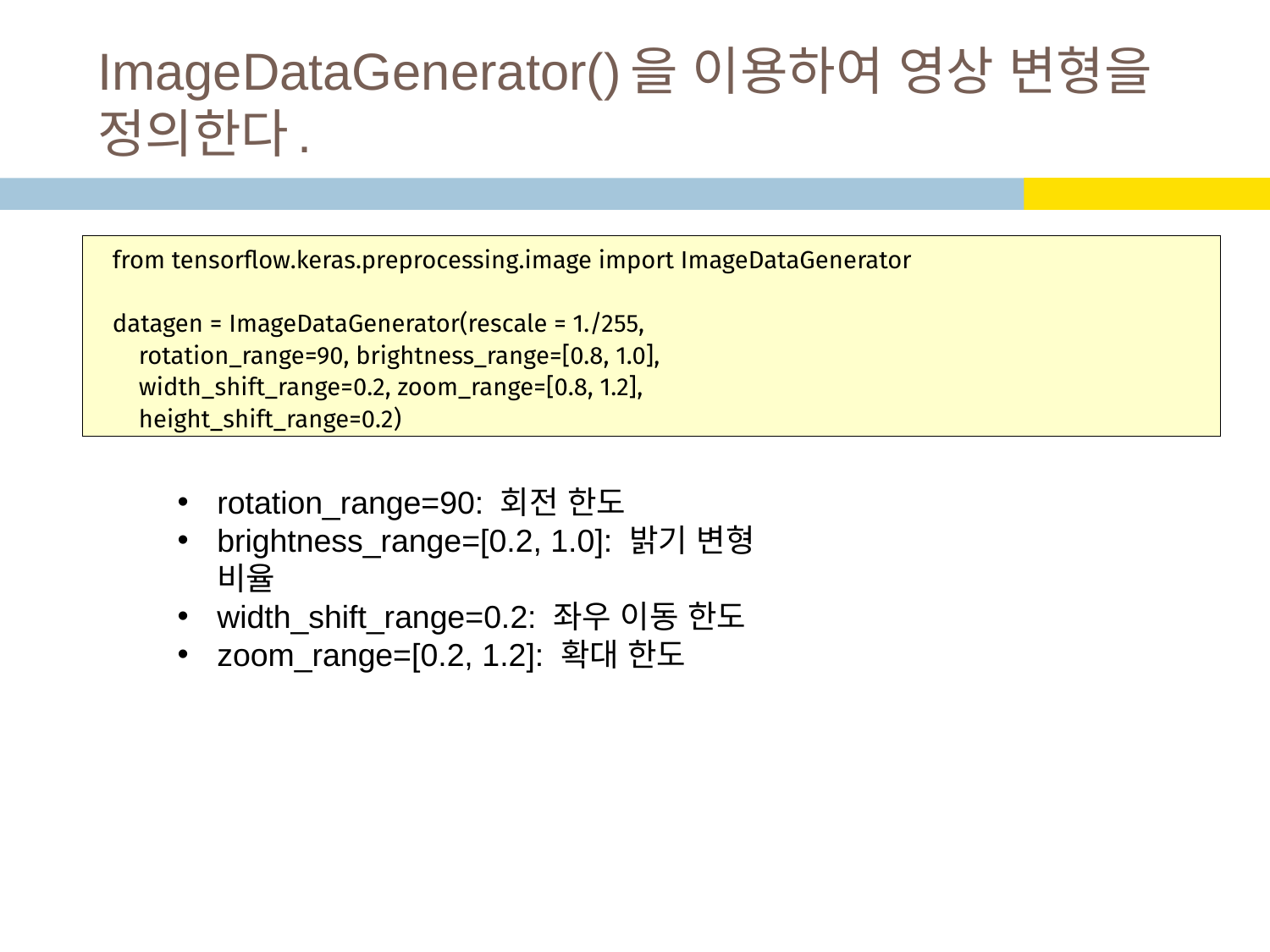

# ImageDataGenerator()을 이용하여 영상 변형을 정의한다.
from tensorflow.keras.preprocessing.image import ImageDataGenerator

datagen = ImageDataGenerator(rescale = 1./255,
    rotation_range=90, brightness_range=[0.8, 1.0],
    width_shift_range=0.2, zoom_range=[0.8, 1.2],
    height_shift_range=0.2)
rotation_range=90: 회전 한도
brightness_range=[0.2, 1.0]: 밝기 변형 비율
width_shift_range=0.2: 좌우 이동 한도
zoom_range=[0.2, 1.2]: 확대 한도